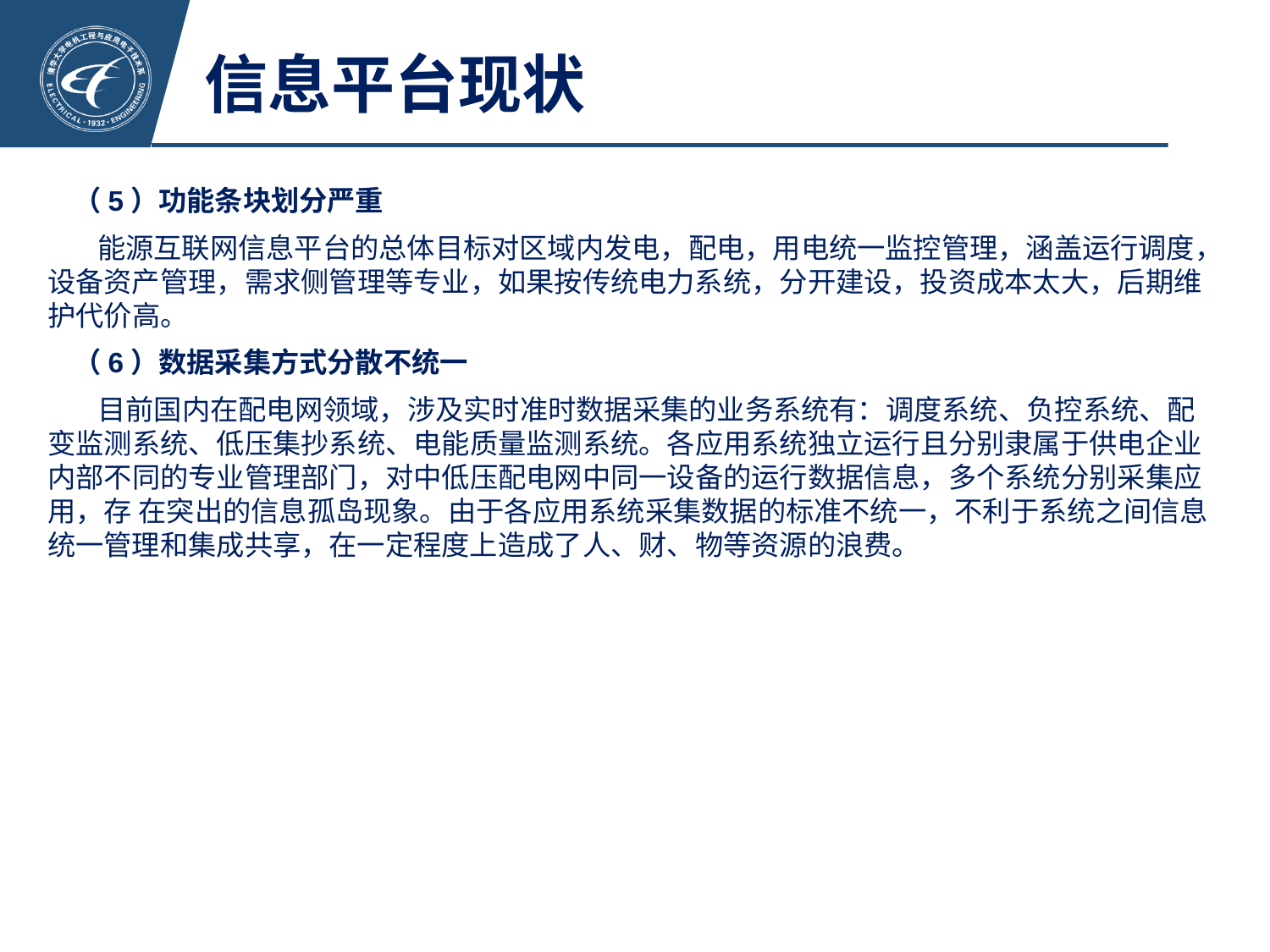

# 信息平台现状
（5）功能条块划分严重
能源互联网信息平台的总体目标对区域内发电，配电，用电统一监控管理，涵盖运行调度，设备资产管理，需求侧管理等专业，如果按传统电力系统，分开建设，投资成本太大，后期维护代价高。
（6）数据采集方式分散不统一
目前国内在配电网领域，涉及实时准时数据采集的业务系统有：调度系统、负控系统、配变监测系统、低压集抄系统、电能质量监测系统。各应用系统独立运行且分别隶属于供电企业内部不同的专业管理部门，对中低压配电网中同一设备的运行数据信息，多个系统分别采集应用，存 在突出的信息孤岛现象。由于各应用系统采集数据的标准不统一，不利于系统之间信息统一管理和集成共享，在一定程度上造成了人、财、物等资源的浪费。